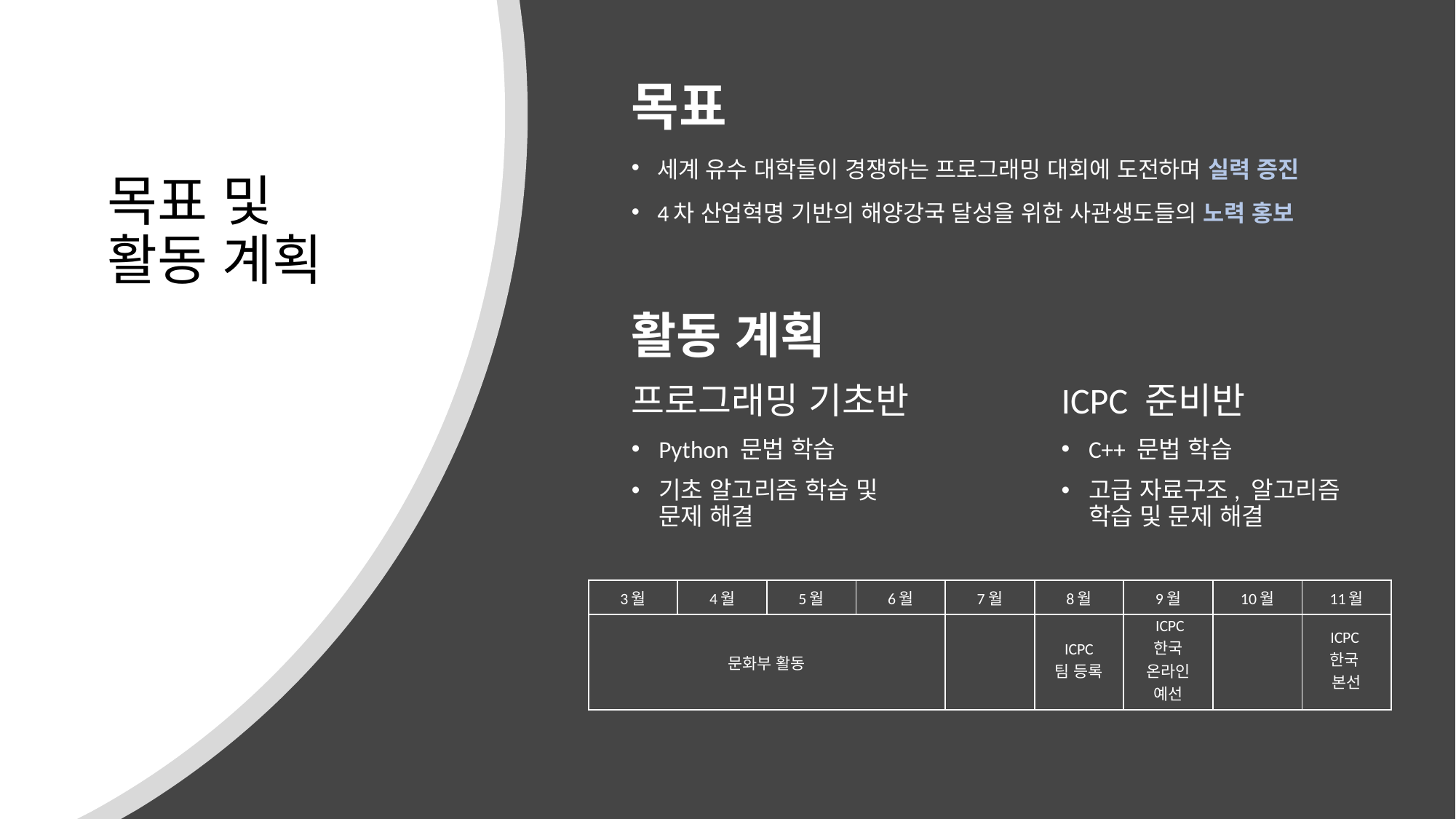

목표
세계 유수 대학들이 경쟁하는 프로그래밍 대회에 도전하며 실력 증진
4차 산업혁명 기반의 해양강국 달성을 위한 사관생도들의 노력 홍보
# 목표 및 활동 계획
활동 계획
프로그래밍 기초반
Python 문법 학습
기초 알고리즘 학습 및
문제 해결
ICPC 준비반
C++ 문법 학습
고급 자료구조, 알고리즘
학습 및 문제 해결
| 3월 | 4월 | 5월 | 6월 | 7월 | 8월 | 9월 | 10월 | 11월 |
| --- | --- | --- | --- | --- | --- | --- | --- | --- |
| 문화부 활동 |  |  |  |  | ICPC 팀 등록 | ICPC 한국 온라인 예선 |  | ICPC 한국 본선 |